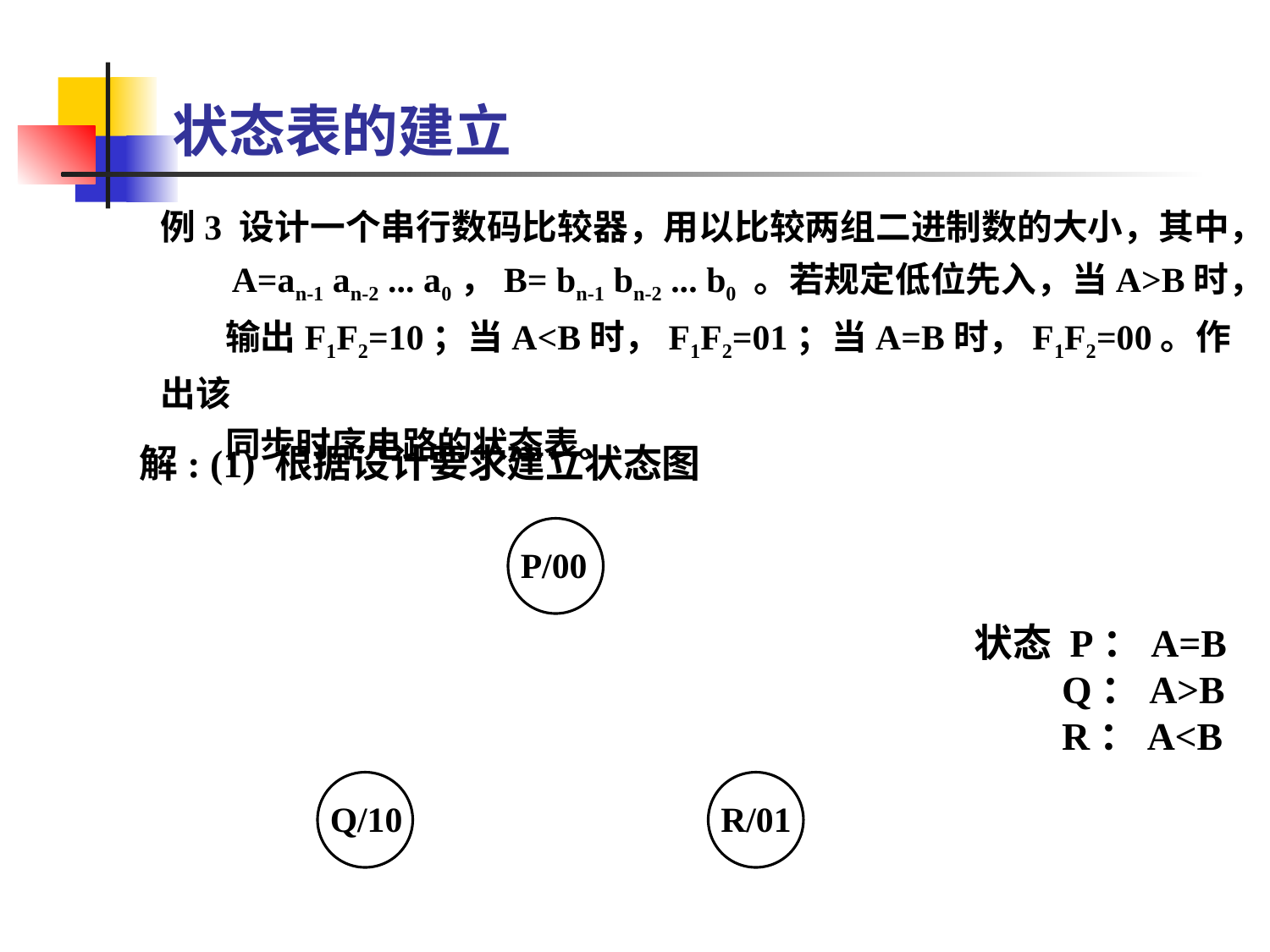

状态表的建立
例3 设计一个串行数码比较器，用以比较两组二进制数的大小，其中，
        A=an-1 an-2 ... a0，B= bn-1 bn-2 ... b0 。若规定低位先入，当A>B时，
       输出F1F2=10；当A<B时，F1F2=01；当A=B时，F1F2=00。作出该
       同步时序电路的状态表。
解: (1) 根据设计要求建立状态图

P/00
状态 P：A=B
         Q：A>B
         R：A<B

Q/10

R/01